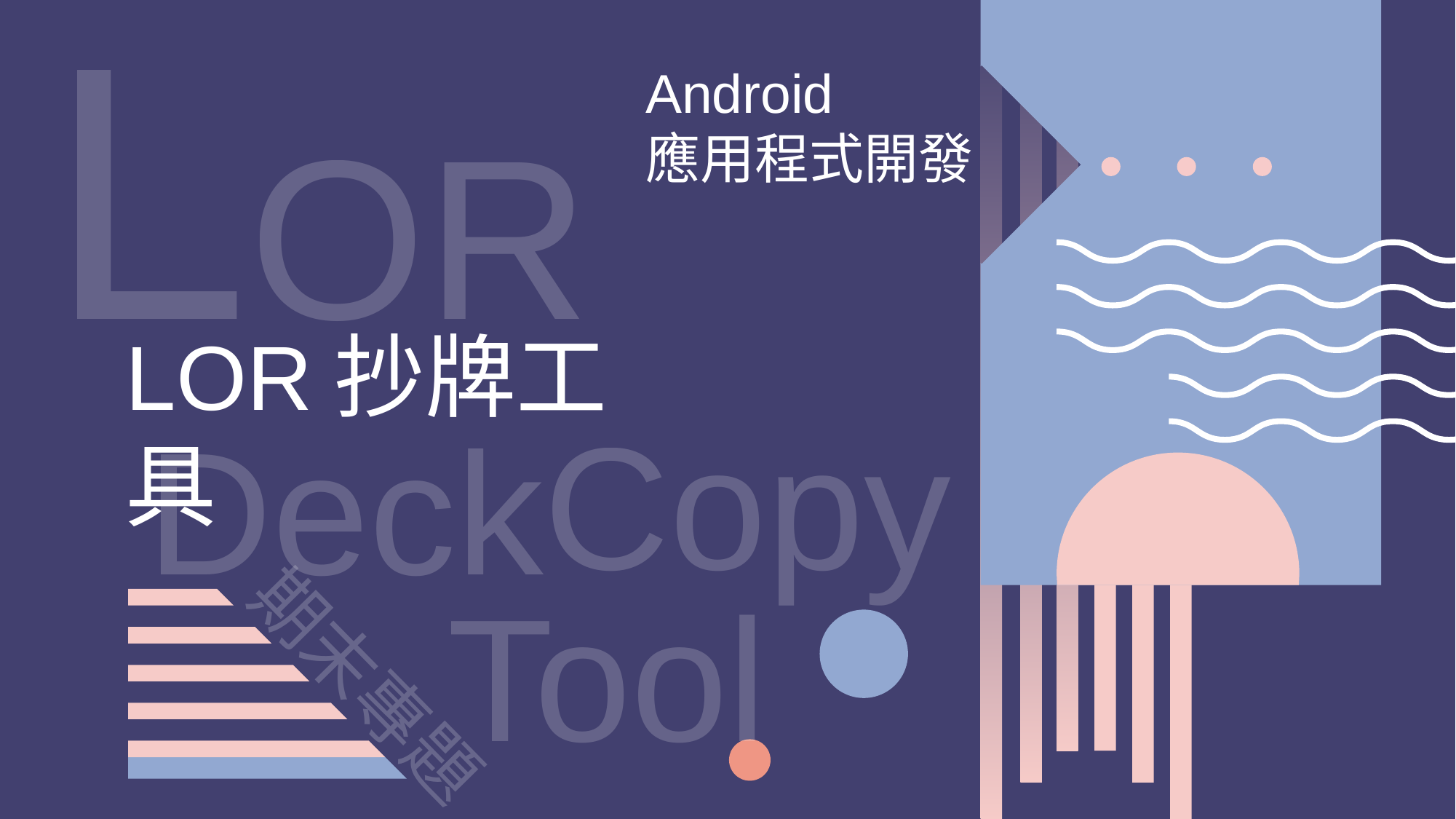

LOR

Android
應用程式開發

LOR抄牌工具
Copy
Deck

Tool

期末專題